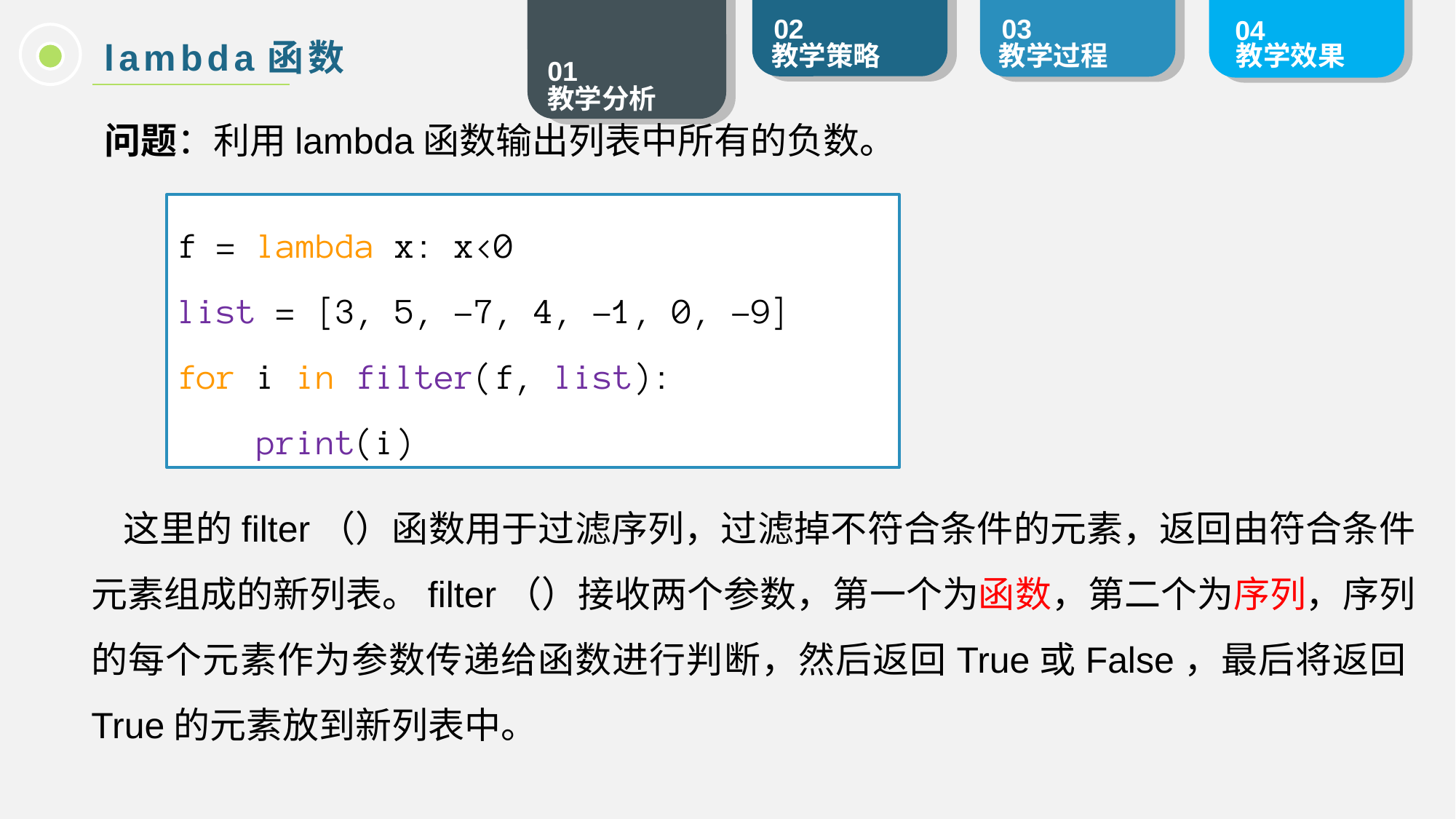

lambda函数
问题：利用lambda函数输出列表中所有的负数。
f = lambda x: x<0
list = [3, 5, -7, 4, -1, 0, -9]
for i in filter(f, list):
    print(i)
这里的filter（）函数用于过滤序列，过滤掉不符合条件的元素，返回由符合条件元素组成的新列表。filter（）接收两个参数，第一个为函数，第二个为序列，序列的每个元素作为参数传递给函数进行判断，然后返回True或False，最后将返回True的元素放到新列表中。